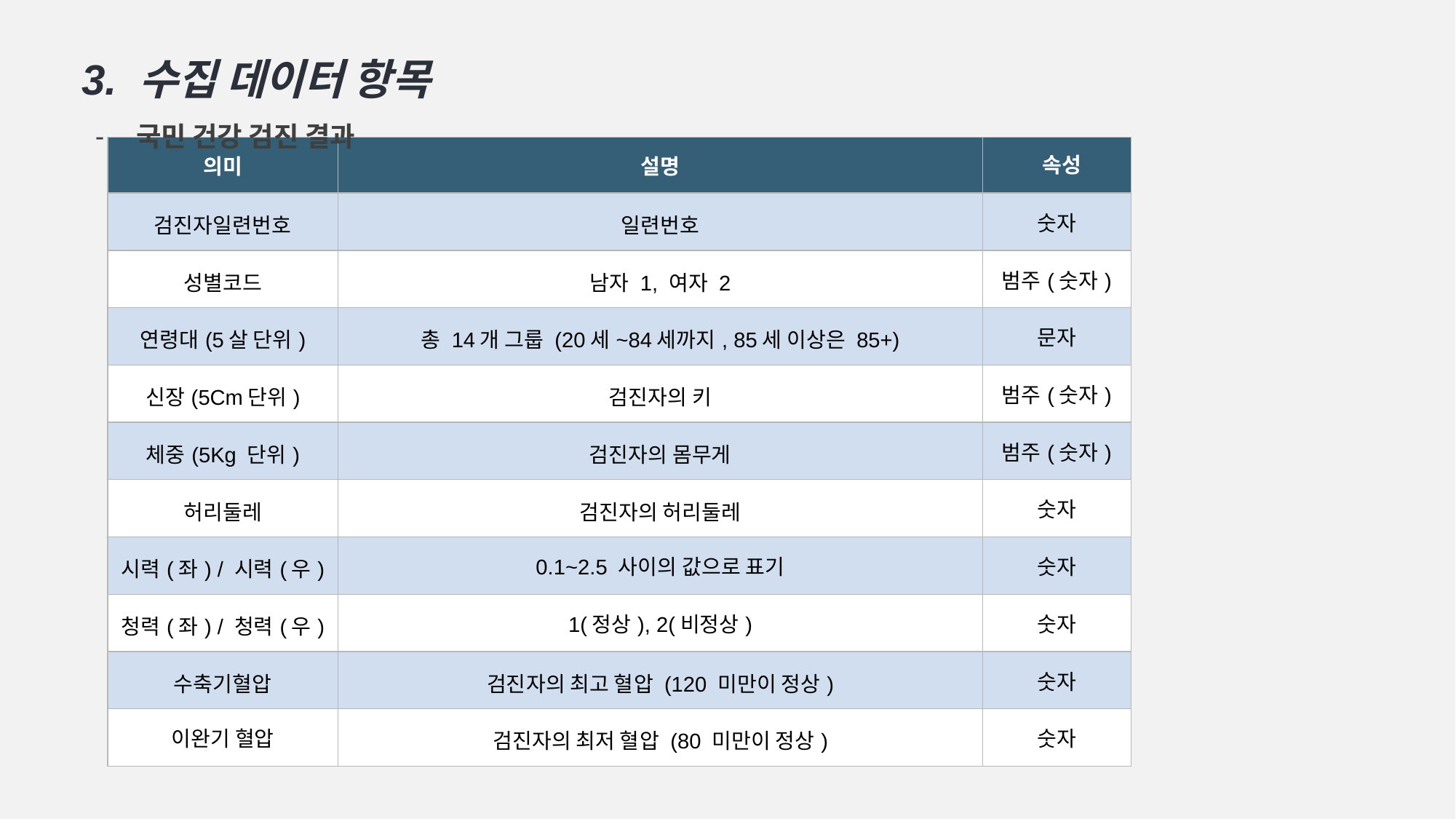

3. 수집 데이터 항목
국민 건강 검진 결과

| 의미 | 설명 | 속성 |
| --- | --- | --- |
| 검진자일련번호 | 일련번호 | 숫자 |
| 성별코드 | 남자 1, 여자 2 | 범주(숫자) |
| 연령대(5살 단위) | 총 14개 그룹 (20세~84세까지, 85세 이상은 85+) | 문자 |
| 신장(5Cm단위) | 검진자의 키 | 범주(숫자) |
| 체중(5Kg 단위) | 검진자의 몸무게 | 범주(숫자) |
| 허리둘레 | 검진자의 허리둘레 | 숫자 |
| 시력(좌) / 시력(우) | 0.1~2.5 사이의 값으로 표기 | 숫자 |
| 청력(좌) / 청력(우) | 1(정상), 2(비정상) | 숫자 |
| 수축기혈압 | 검진자의 최고 혈압 (120 미만이 정상) | 숫자 |
| 이완기 혈압 | 검진자의 최저 혈압 (80 미만이 정상) | 숫자 |